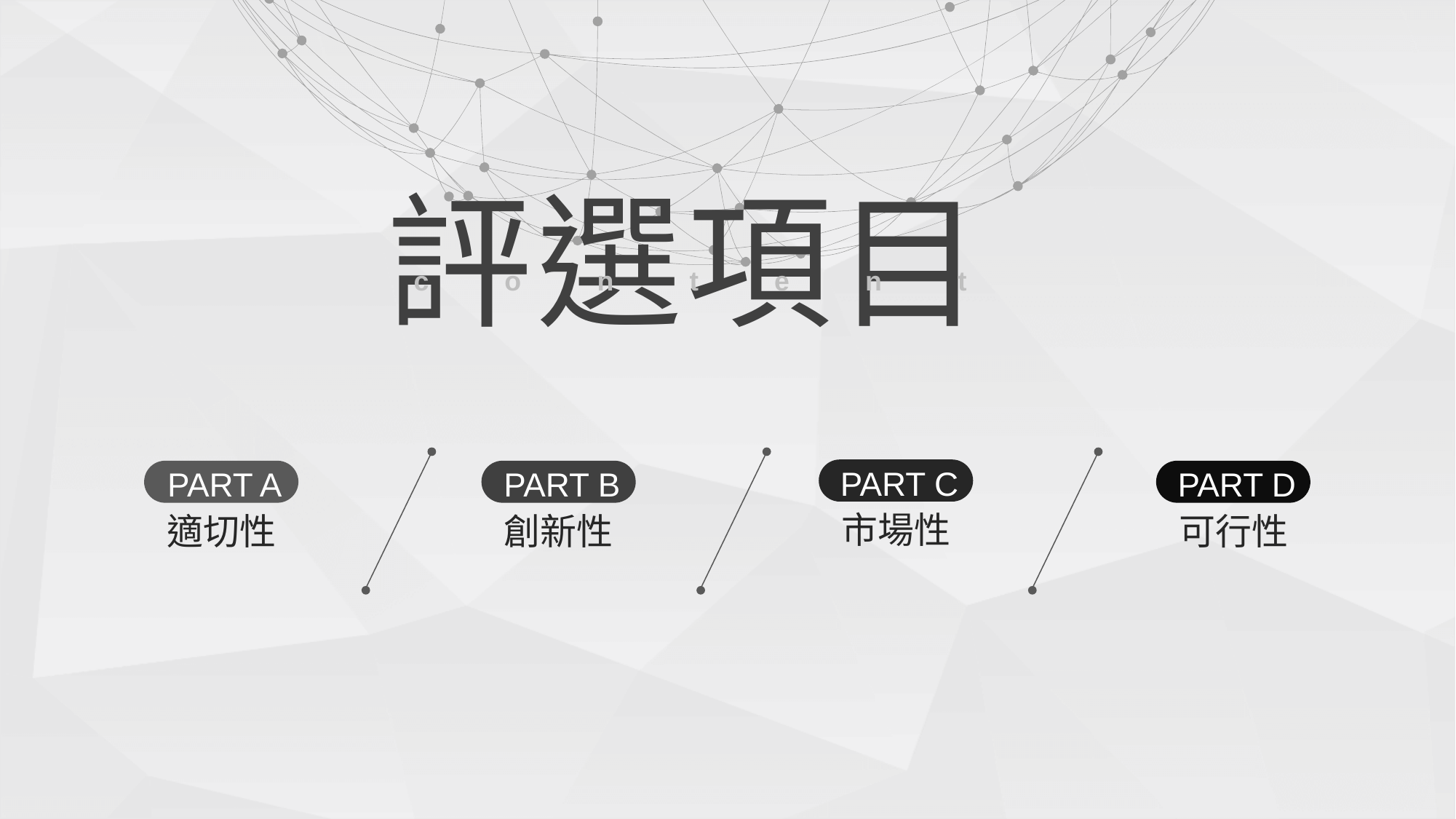

評選項目
content

PART C
市場性

PART A
適切性

PART B
創新性

PART D
可行性